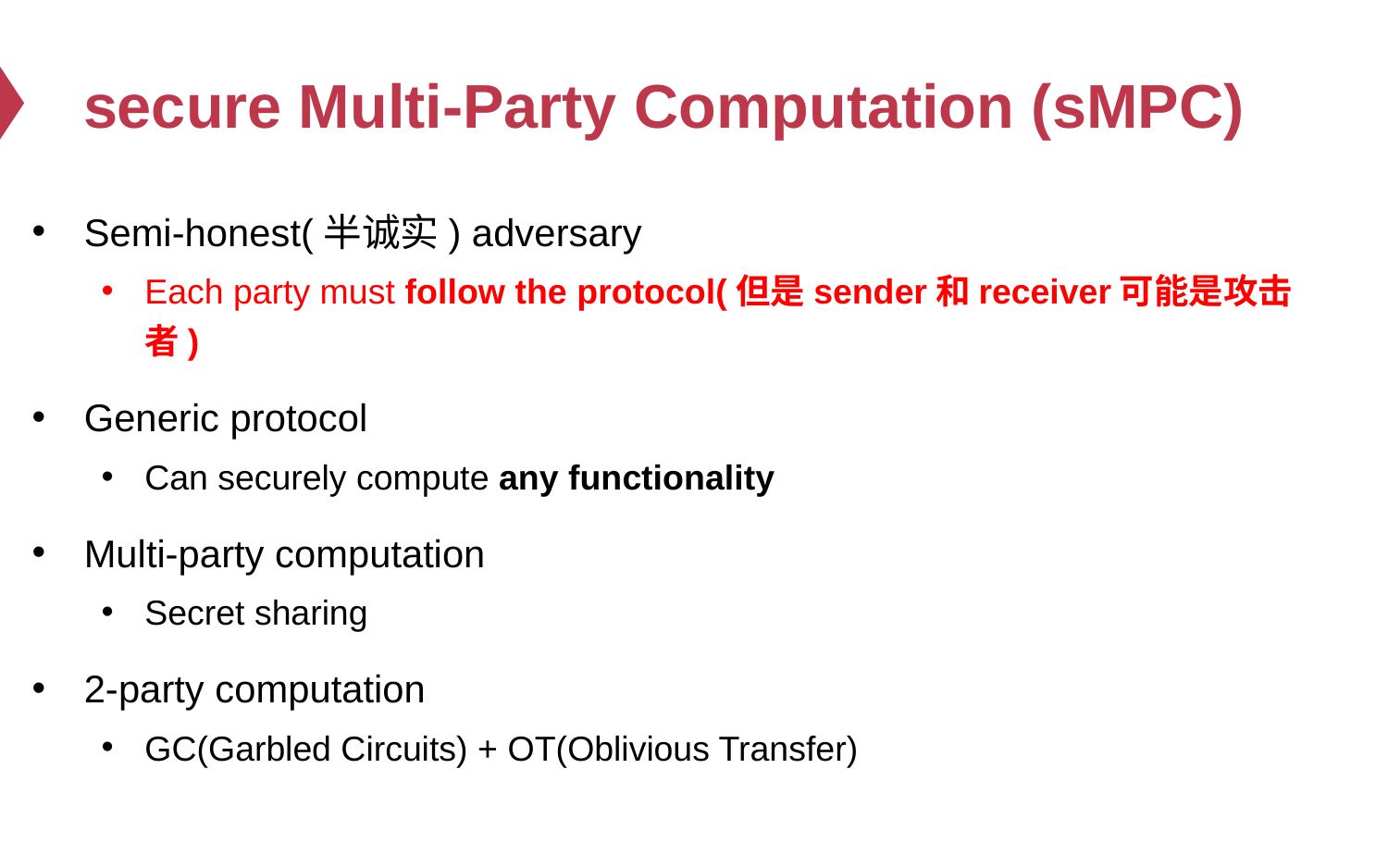

# secure Multi-Party Computation (sMPC)
Semi-honest(半诚实) adversary
Each party must follow the protocol(但是sender和receiver可能是攻击者)
Generic protocol
Can securely compute any functionality
Multi-party computation
Secret sharing
2-party computation
GC(Garbled Circuits) + OT(Oblivious Transfer)
49